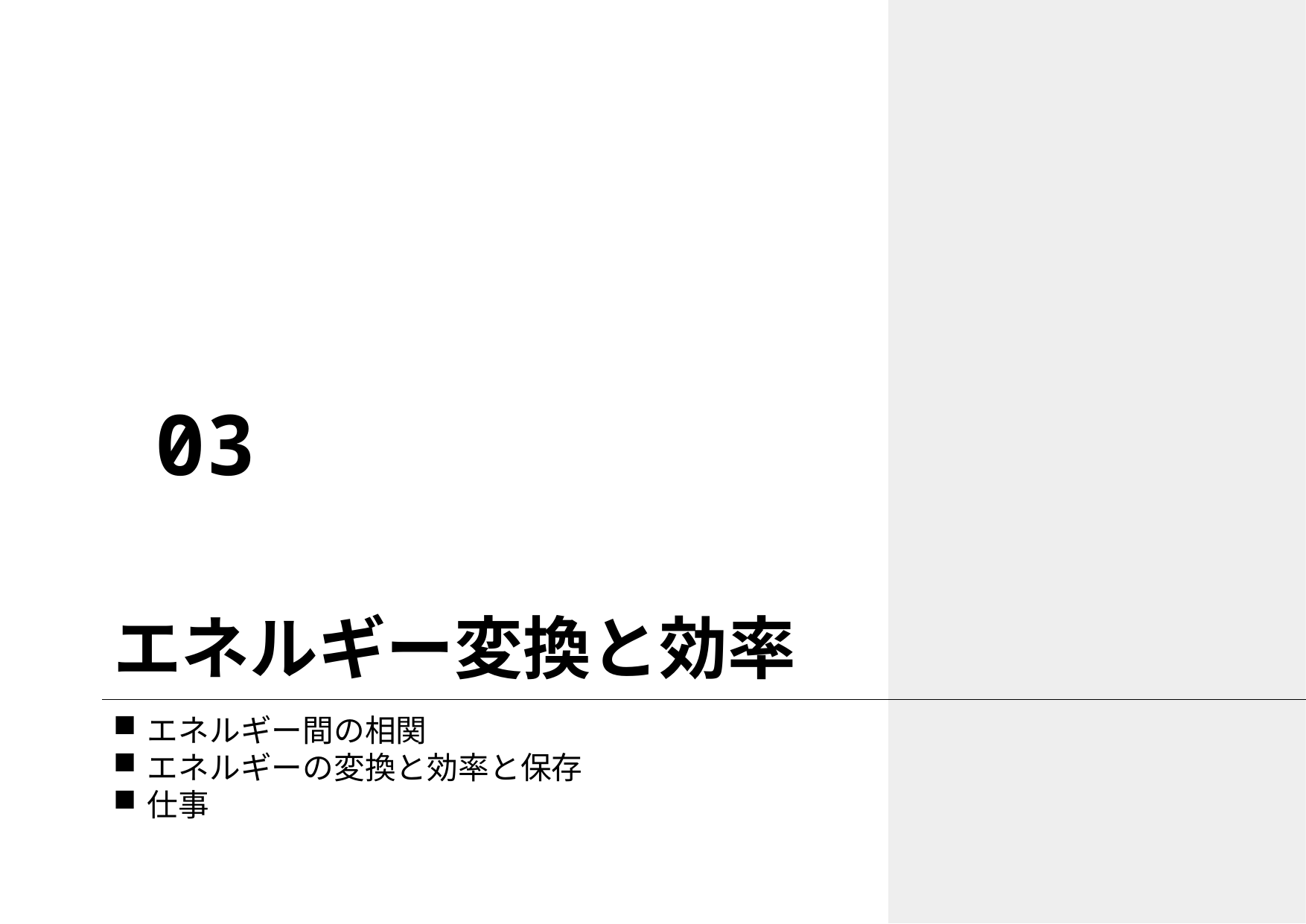

03
# エネルギー変換と効率
エネルギー間の相関
エネルギーの変換と効率と保存
仕事